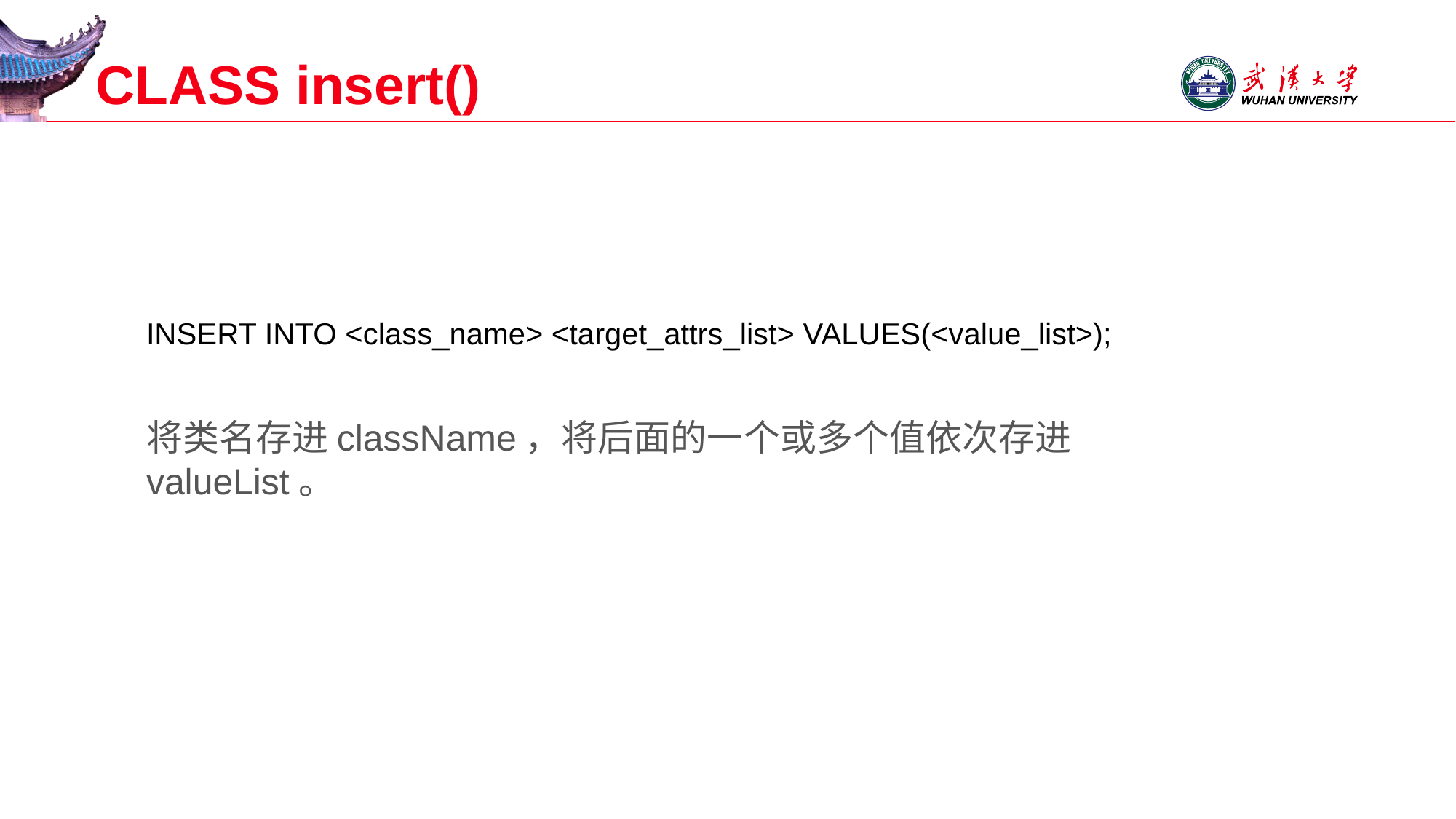

# CLASS insert()
INSERT INTO <class_name> <target_attrs_list> VALUES(<value_list>);
将类名存进className，将后面的一个或多个值依次存进valueList。